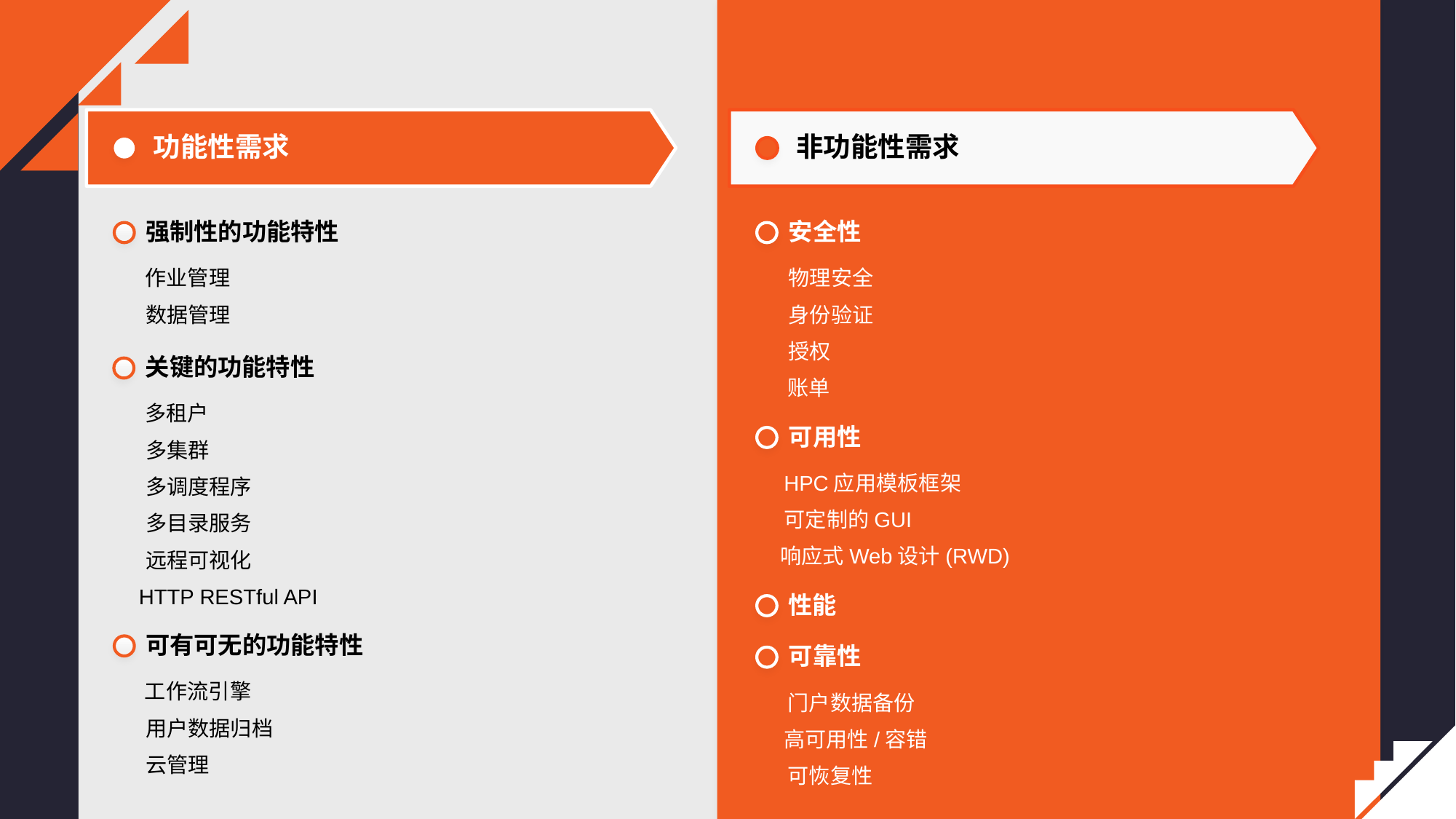

功能性需求

        非功能性需求

强制性的功能特性

安全性

作业管理
物理安全
数据管理
身份验证
授权
关键的功能特性

账单
多租户
可用性

多集群
HPC应用模板框架
多调度程序
可定制的GUI
多目录服务
响应式Web设计(RWD)
远程可视化
HTTP RESTful API
性能

可有可无的功能特性

可靠性

工作流引擎
门户数据备份
用户数据归档
高可用性/容错

云管理
可恢复性